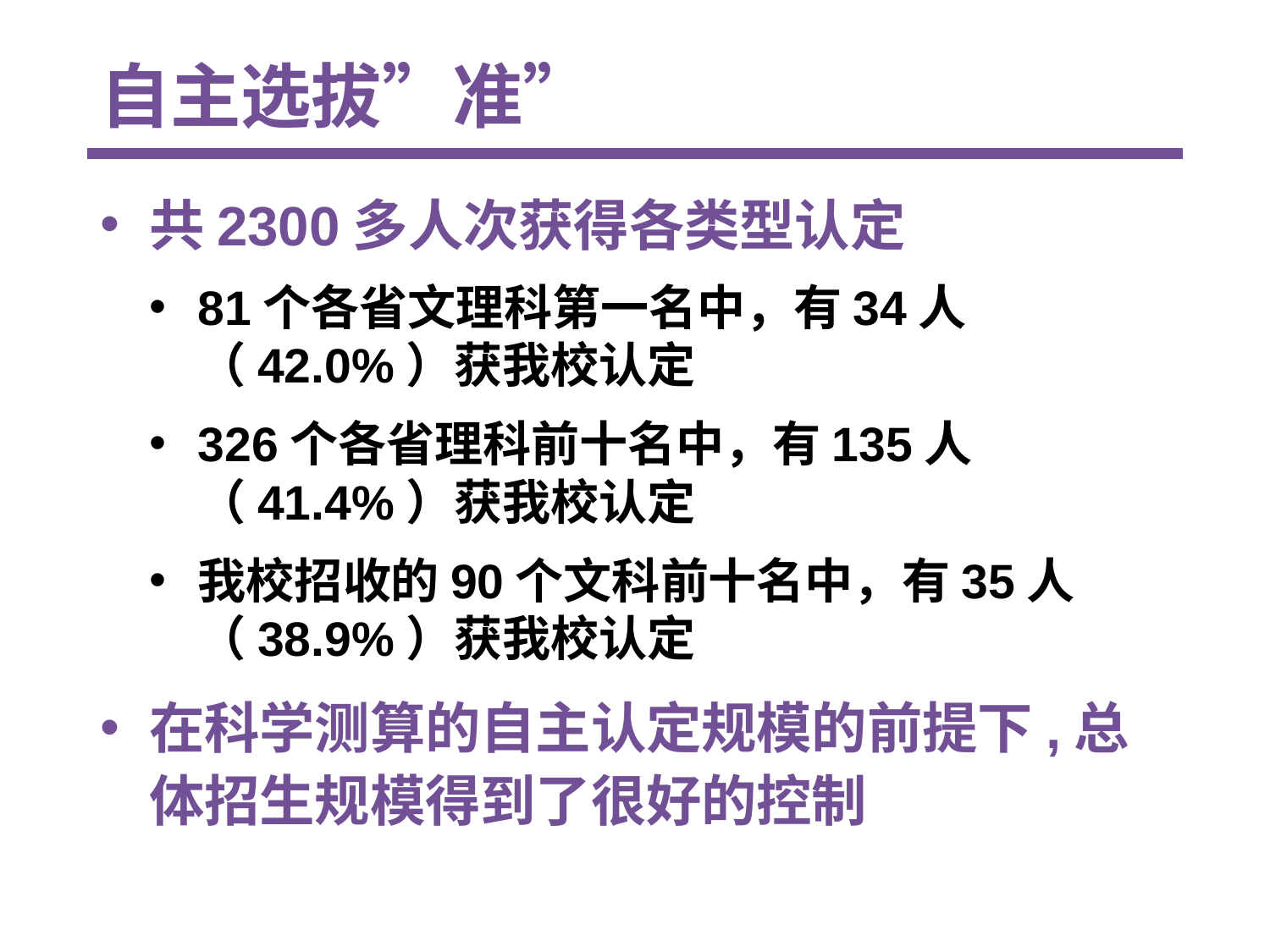

# 自主选拔”准”
共2300多人次获得各类型认定
81个各省文理科第一名中，有34人（42.0%）获我校认定
326个各省理科前十名中，有135人（41.4%）获我校认定
我校招收的90个文科前十名中，有35人（38.9%）获我校认定
在科学测算的自主认定规模的前提下,总体招生规模得到了很好的控制